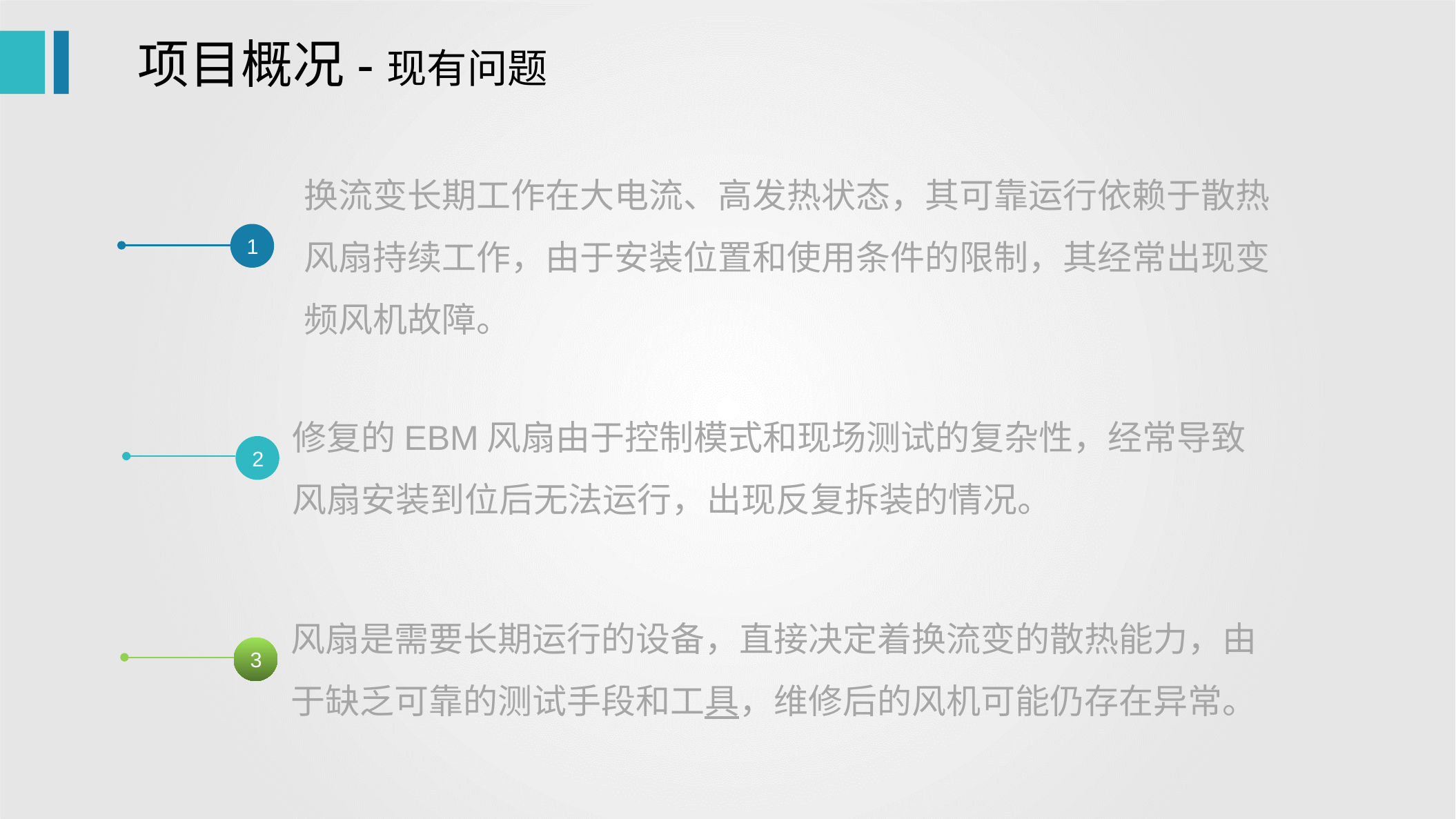

项目概况-现有问题
换流变长期工作在大电流、高发热状态，其可靠运行依赖于散热风扇持续工作，由于安装位置和使用条件的限制，其经常出现变频风机故障。
1
修复的EBM风扇由于控制模式和现场测试的复杂性，经常导致风扇安装到位后无法运行，出现反复拆装的情况。
2
风扇是需要长期运行的设备，直接决定着换流变的散热能力，由于缺乏可靠的测试手段和工具，维修后的风机可能仍存在异常。
3